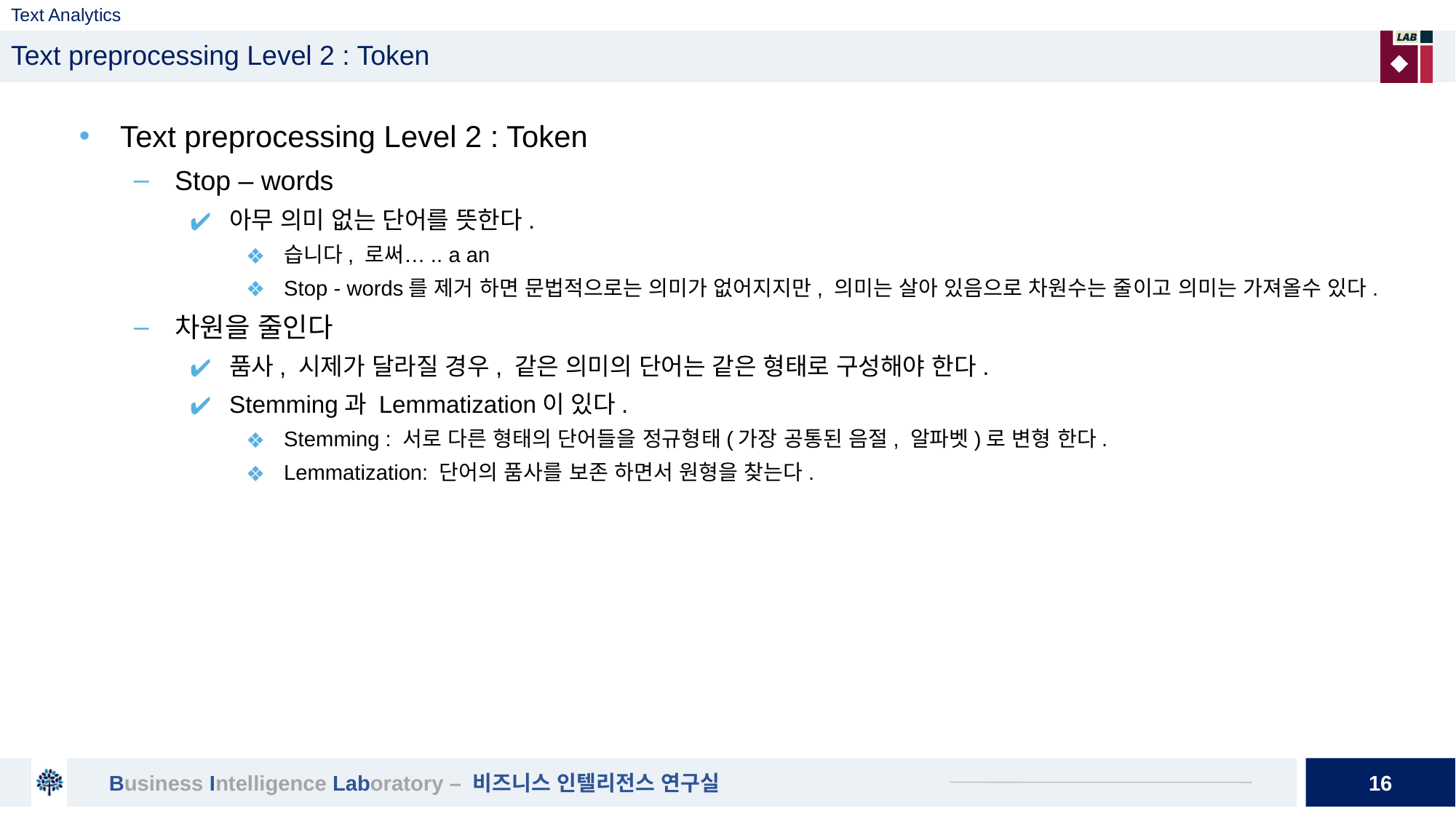

# Text Analytics
Text preprocessing Level 2 : Token
Text preprocessing Level 2 : Token
Stop – words
아무 의미 없는 단어를 뜻한다.
습니다, 로써….. a an
Stop - words를 제거 하면 문법적으로는 의미가 없어지지만, 의미는 살아 있음으로 차원수는 줄이고 의미는 가져올수 있다.
차원을 줄인다
품사, 시제가 달라질 경우, 같은 의미의 단어는 같은 형태로 구성해야 한다.
Stemming과 Lemmatization이 있다.
Stemming : 서로 다른 형태의 단어들을 정규형태(가장 공통된 음절, 알파벳)로 변형 한다.
Lemmatization: 단어의 품사를 보존 하면서 원형을 찾는다.

16